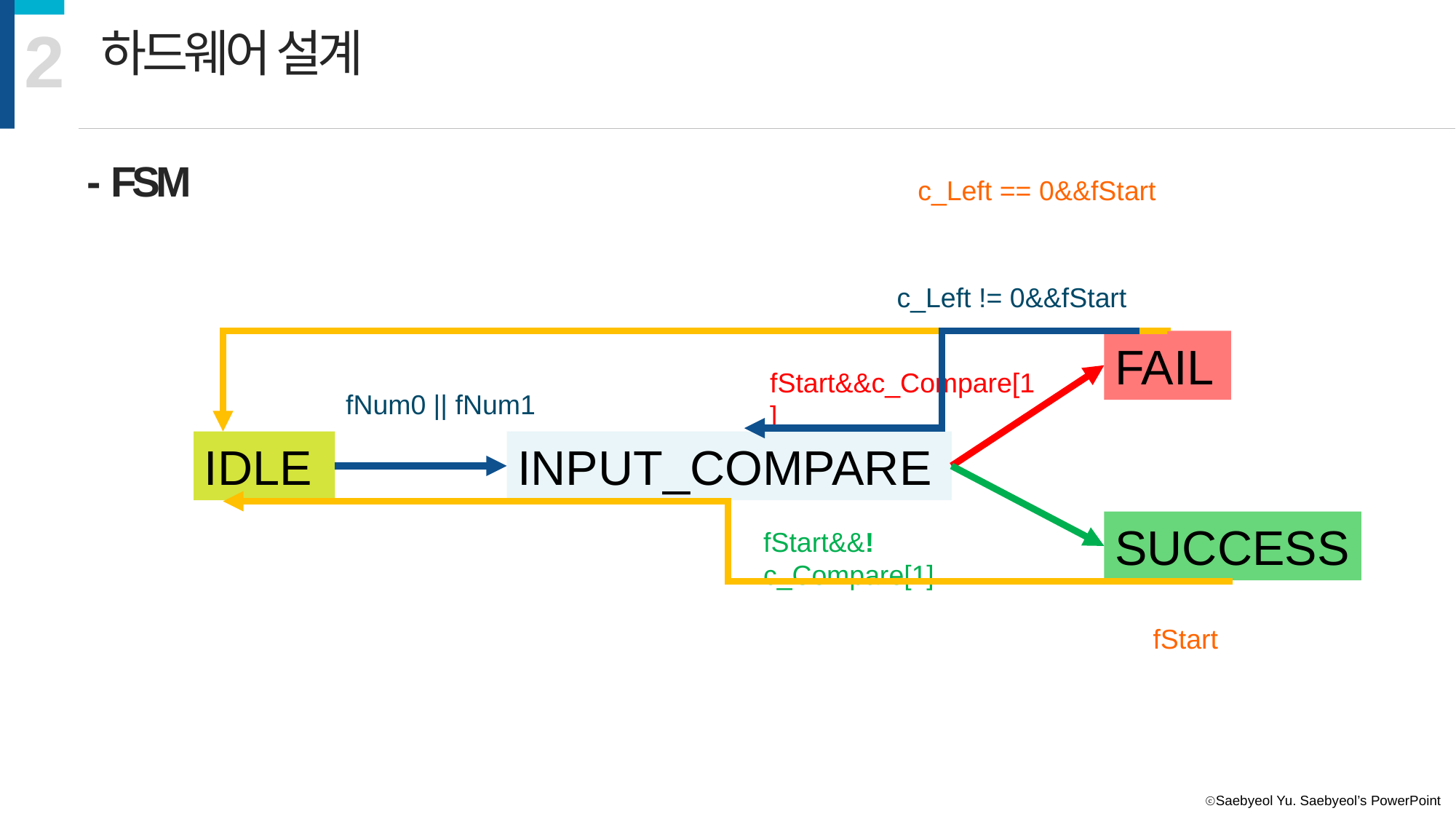

2
하드웨어 설계
-  FSM
c_Left == 0&&fStart
c_Left != 0&&fStart
FAIL
fStart&&c_Compare[1]
fNum0 || fNum1
IDLE
INPUT_COMPARE
SUCCESS
fStart&&!c_Compare[1]
fStart